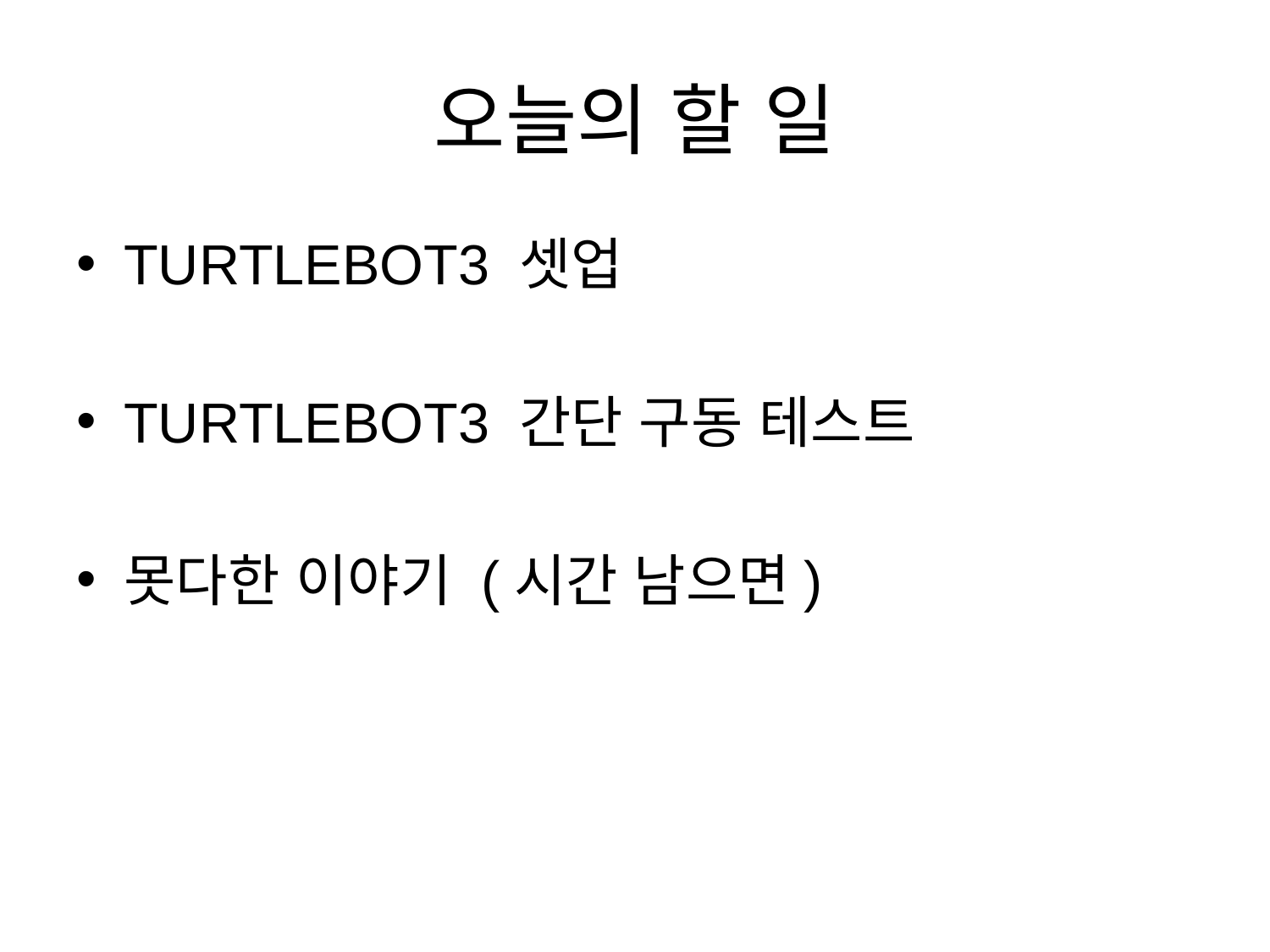

# 오늘의 할 일
TURTLEBOT3 셋업

TURTLEBOT3 간단 구동 테스트

못다한 이야기 (시간 남으면)